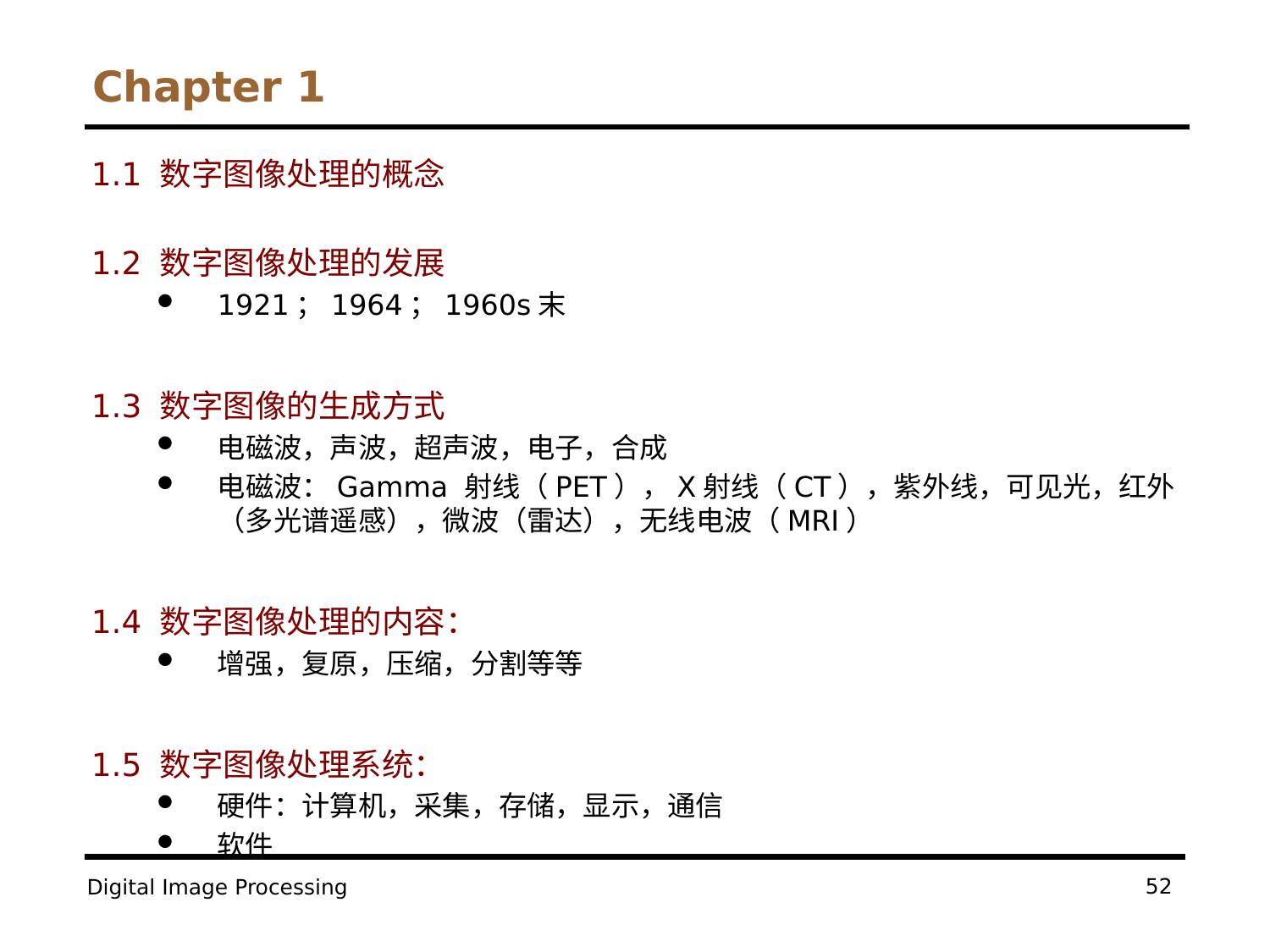

# Chapter 1
1.1 数字图像处理的概念

1.2 数字图像处理的发展
1921；1964；1960s末

1.3 数字图像的生成方式
电磁波，声波，超声波，电子，合成
电磁波：Gamma 射线（PET），X射线（CT），紫外线，可见光，红外（多光谱遥感），微波（雷达），无线电波（MRI）

1.4 数字图像处理的内容：
增强，复原，压缩，分割等等

1.5 数字图像处理系统：
硬件：计算机，采集，存储，显示，通信
软件
52
Digital Image Processing